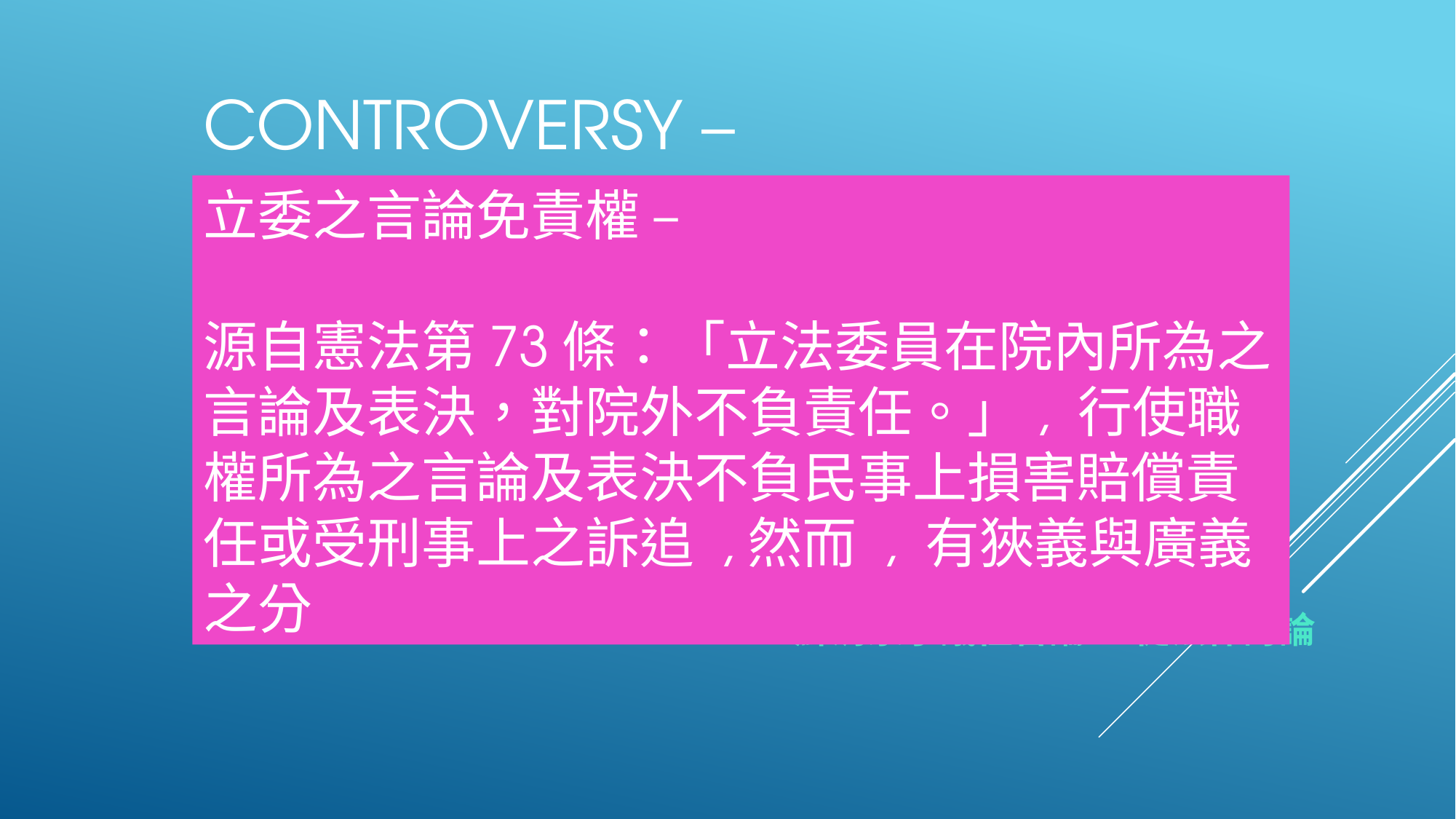

Controversy –

立委之言論免責權 –

源自憲法第73條：「立法委員在院內所為之言論及表決，對院外不負責任。」, 行使職權所為之言論及表決不負民事上損害賠償責任或受刑事上之訴追 ,然而 , 有狹義與廣義之分
# 蘇清泉爭議性言論 - 從法律討論